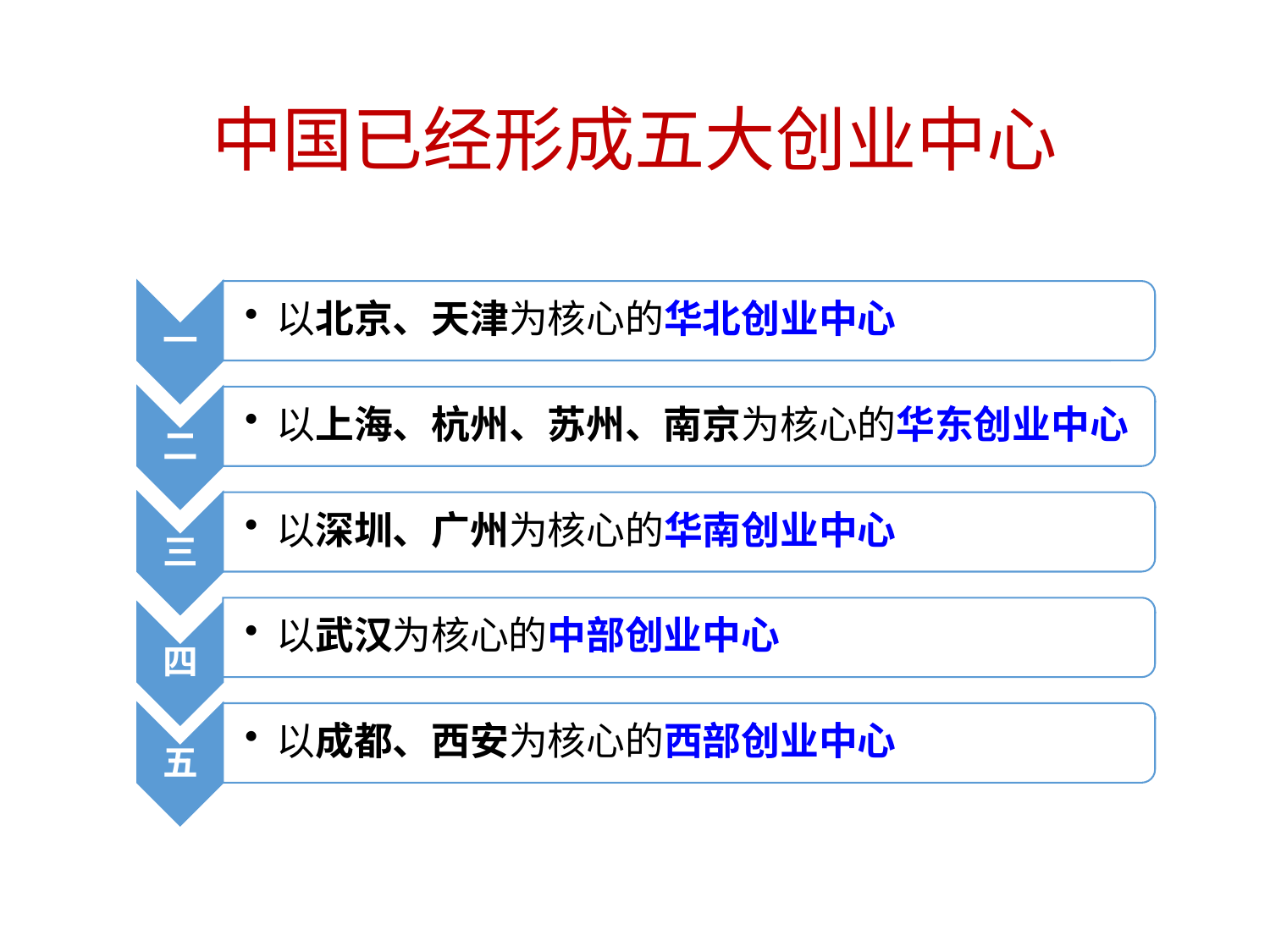

# 中国已经形成五大创业中心
一
以北京、天津为核心的华北创业中心
二
以上海、杭州、苏州、南京为核心的华东创业中心
三
以深圳、广州为核心的华南创业中心
四
以武汉为核心的中部创业中心
五
以成都、西安为核心的西部创业中心